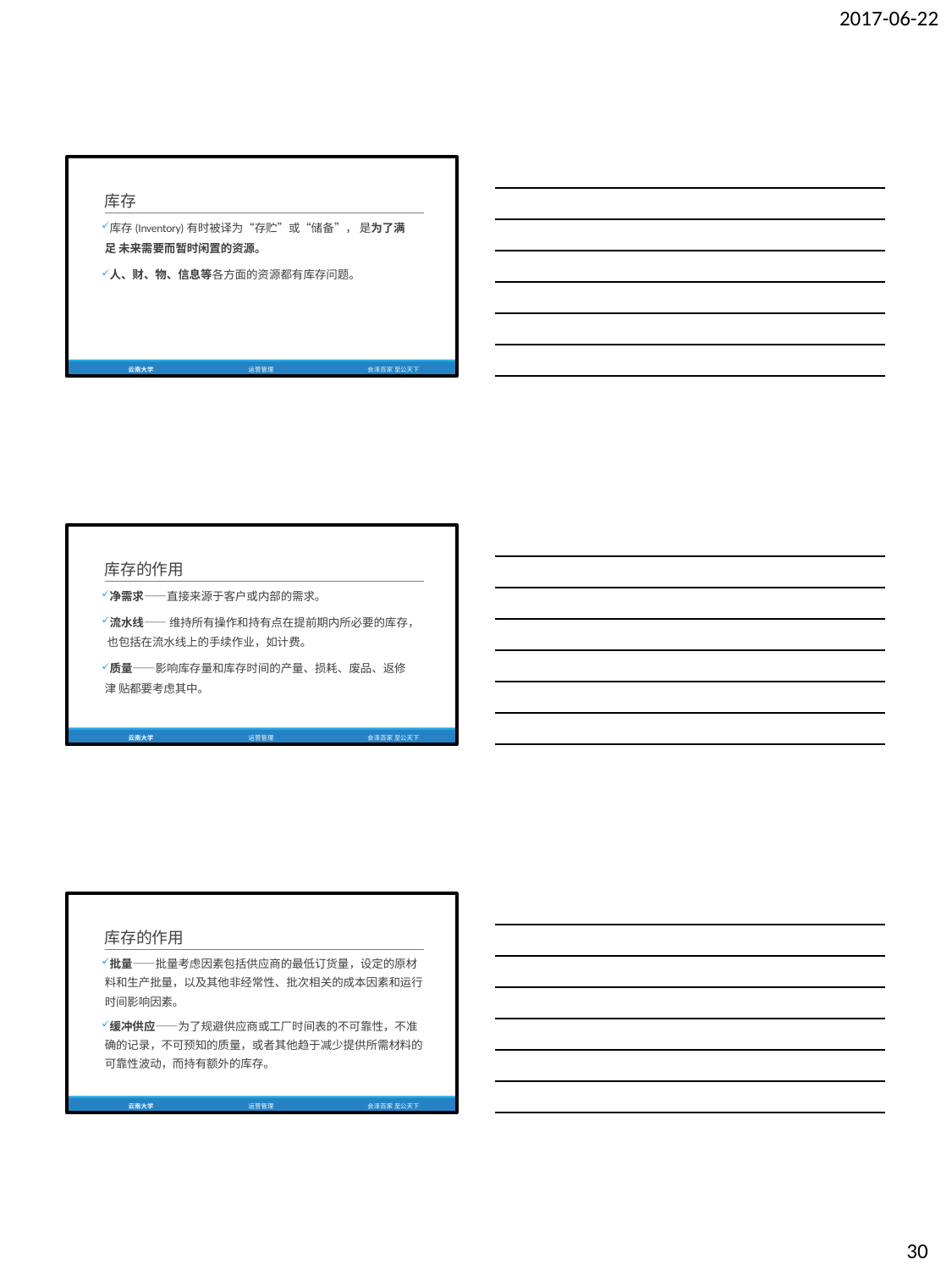

2017-06-22

库存
库存(Inventory)有时被译为“存贮”或“储备”， 是为了满足 未来需要而暂时闲置的资源。

人、财、物、信息等各方面的资源都有库存问题。

云南大学
运营管理
会泽百家 至公天下

库存的作用
净需求——直接来源于客户或内部的需求。
流水线—— 维持所有操作和持有点在提前期内所必要的库存，  也包括在流水线上的手续作业，如计费。
质量——影响库存量和库存时间的产量、损耗、废品、返修津 贴都要考虑其中。

云南大学
运营管理
会泽百家 至公天下

库存的作用
批量——批量考虑因素包括供应商的最低订货量，设定的原材 料和生产批量，以及其他非经常性、批次相关的成本因素和运行 时间影响因素。
缓冲供应——为了规避供应商或工厂时间表的不可靠性，不准 确的记录，不可预知的质量，或者其他趋于减少提供所需材料的 可靠性波动，而持有额外的库存。

云南大学
运营管理
会泽百家 至公天下

30